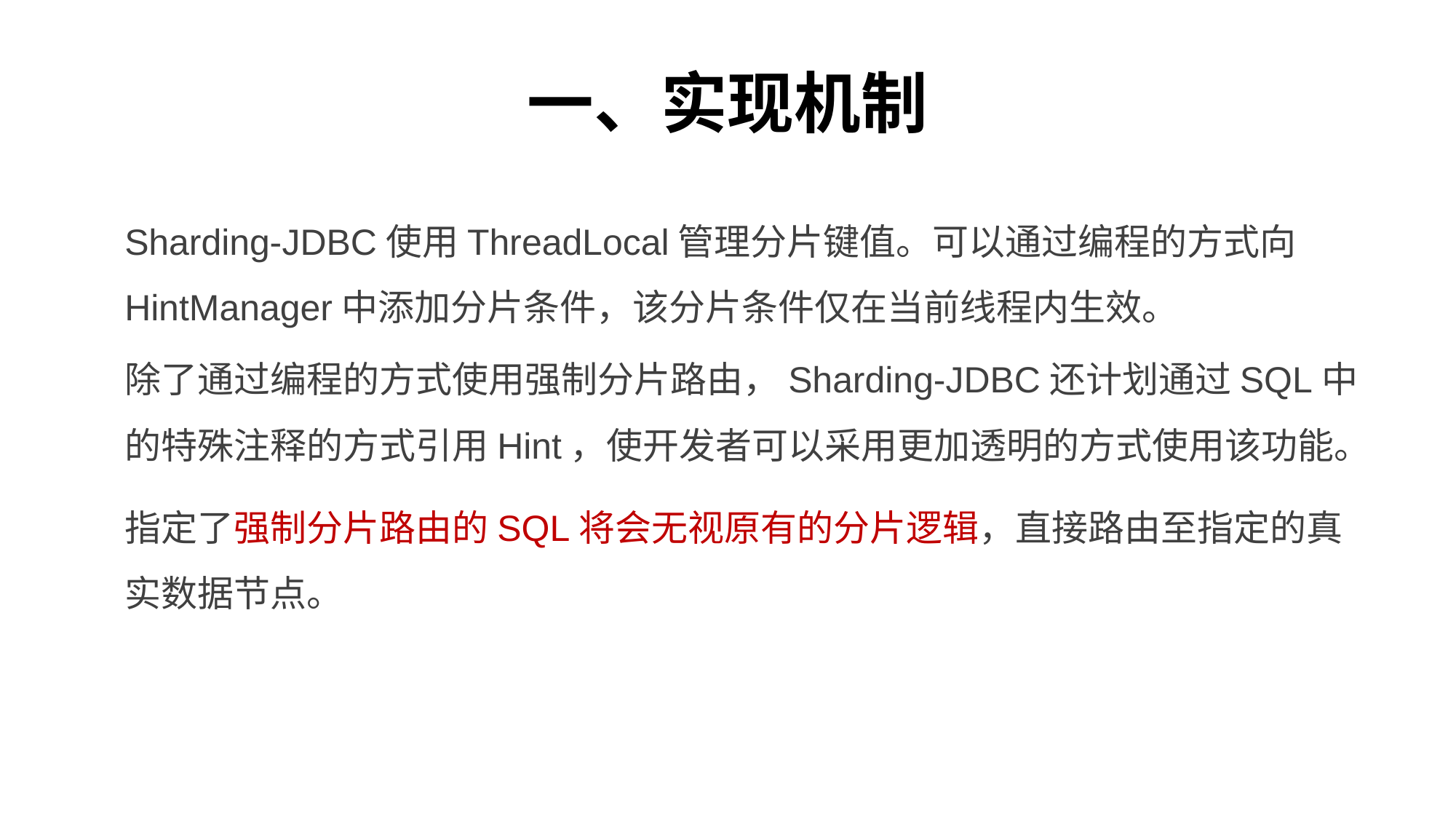

# 一、实现机制
Sharding-JDBC使用ThreadLocal管理分片键值。可以通过编程的方式向HintManager中添加分片条件，该分片条件仅在当前线程内生效。
除了通过编程的方式使用强制分片路由，Sharding-JDBC还计划通过SQL中的特殊注释的方式引用Hint，使开发者可以采用更加透明的方式使用该功能。
指定了强制分片路由的SQL将会无视原有的分片逻辑，直接路由至指定的真实数据节点。